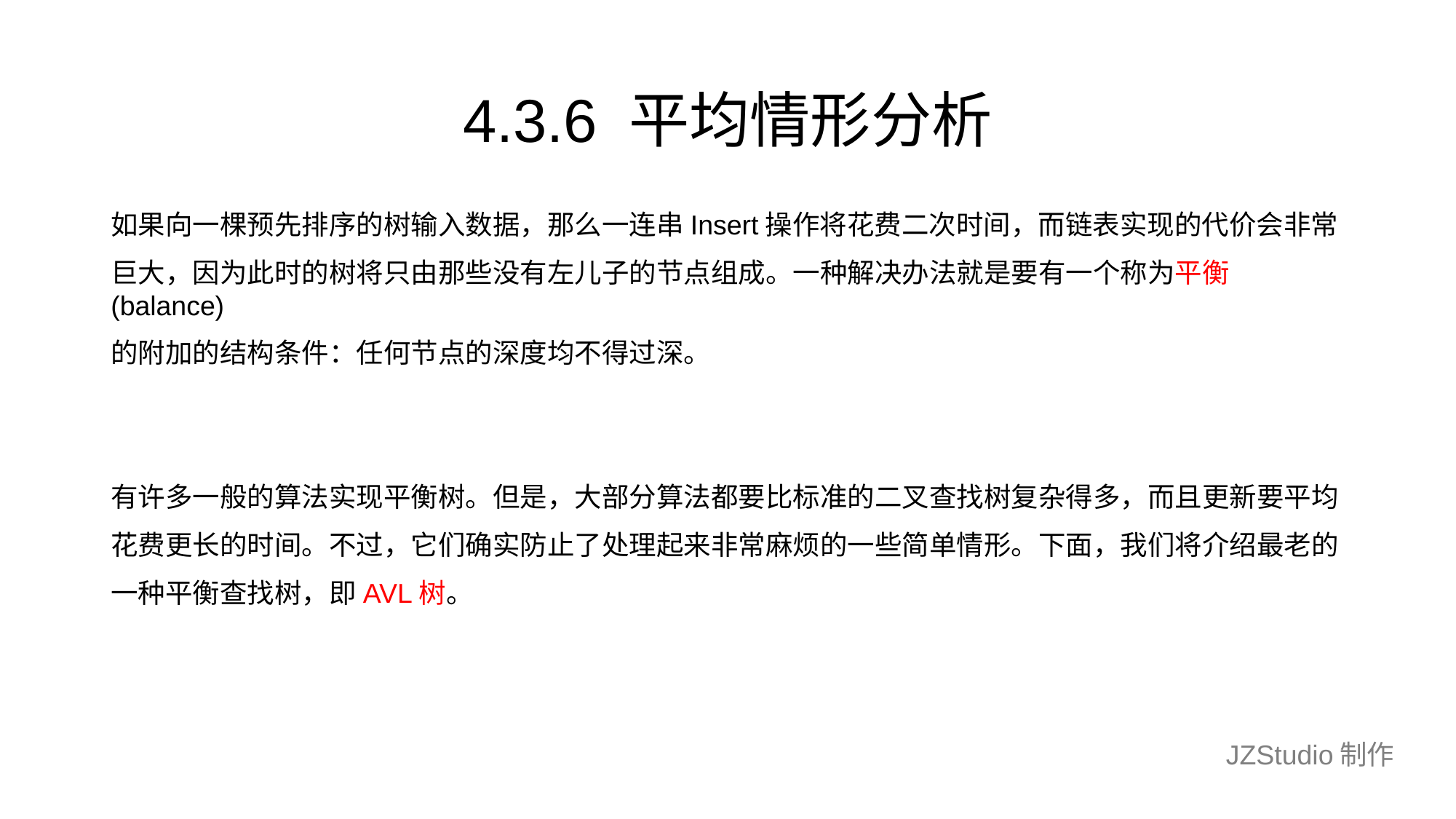

# 4.3.6 平均情形分析
如果向一棵预先排序的树输入数据，那么一连串Insert操作将花费二次时间，而链表实现的代价会非常
巨大，因为此时的树将只由那些没有左儿子的节点组成。一种解决办法就是要有一个称为平衡(balance)
的附加的结构条件：任何节点的深度均不得过深。

有许多一般的算法实现平衡树。但是，大部分算法都要比标准的二叉查找树复杂得多，而且更新要平均
花费更长的时间。不过，它们确实防止了处理起来非常麻烦的一些简单情形。下面，我们将介绍最老的
一种平衡查找树，即AVL树。